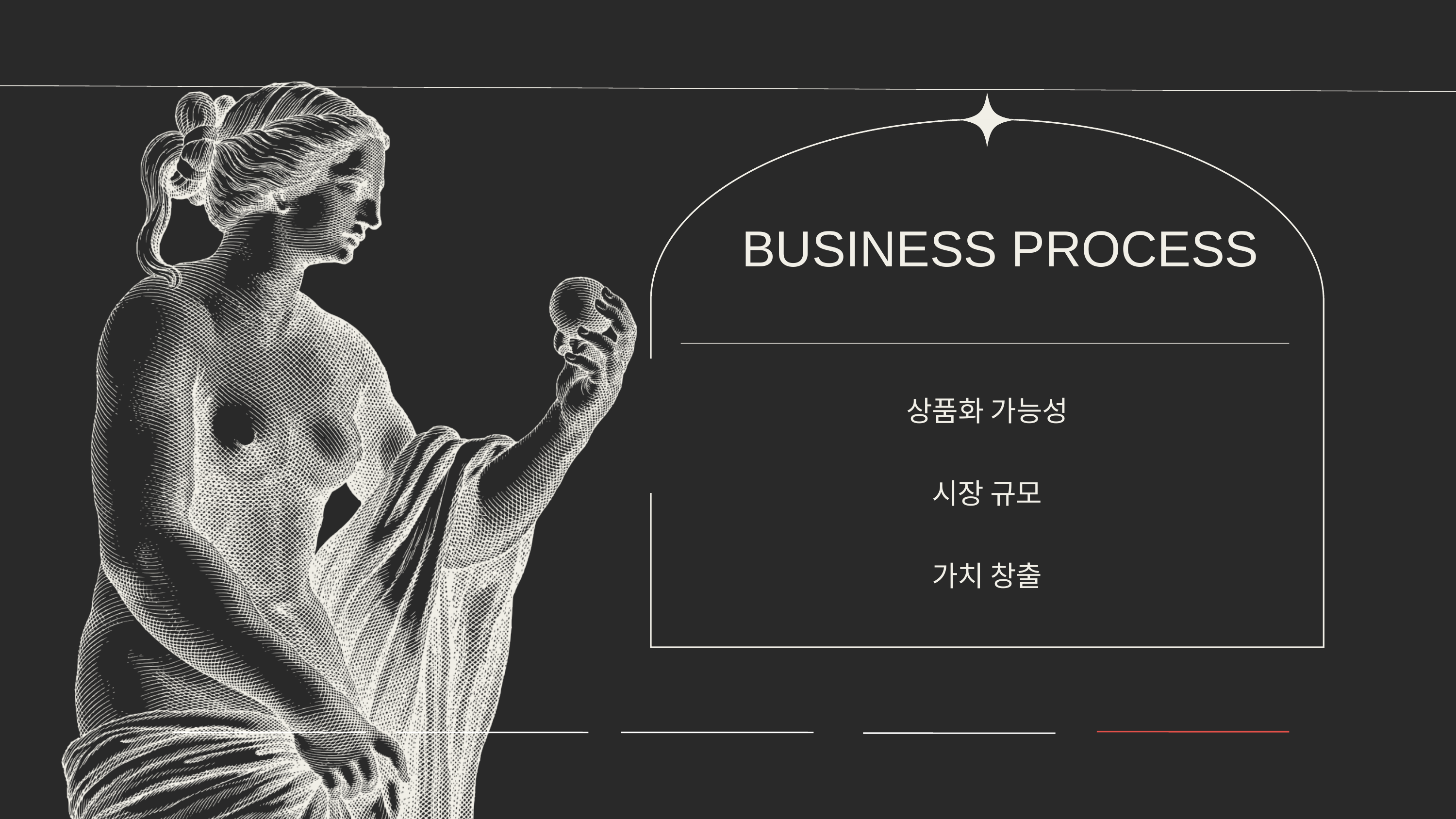

BUSINESS PROCESS

상품화 가능성
시장 규모
가치 창출